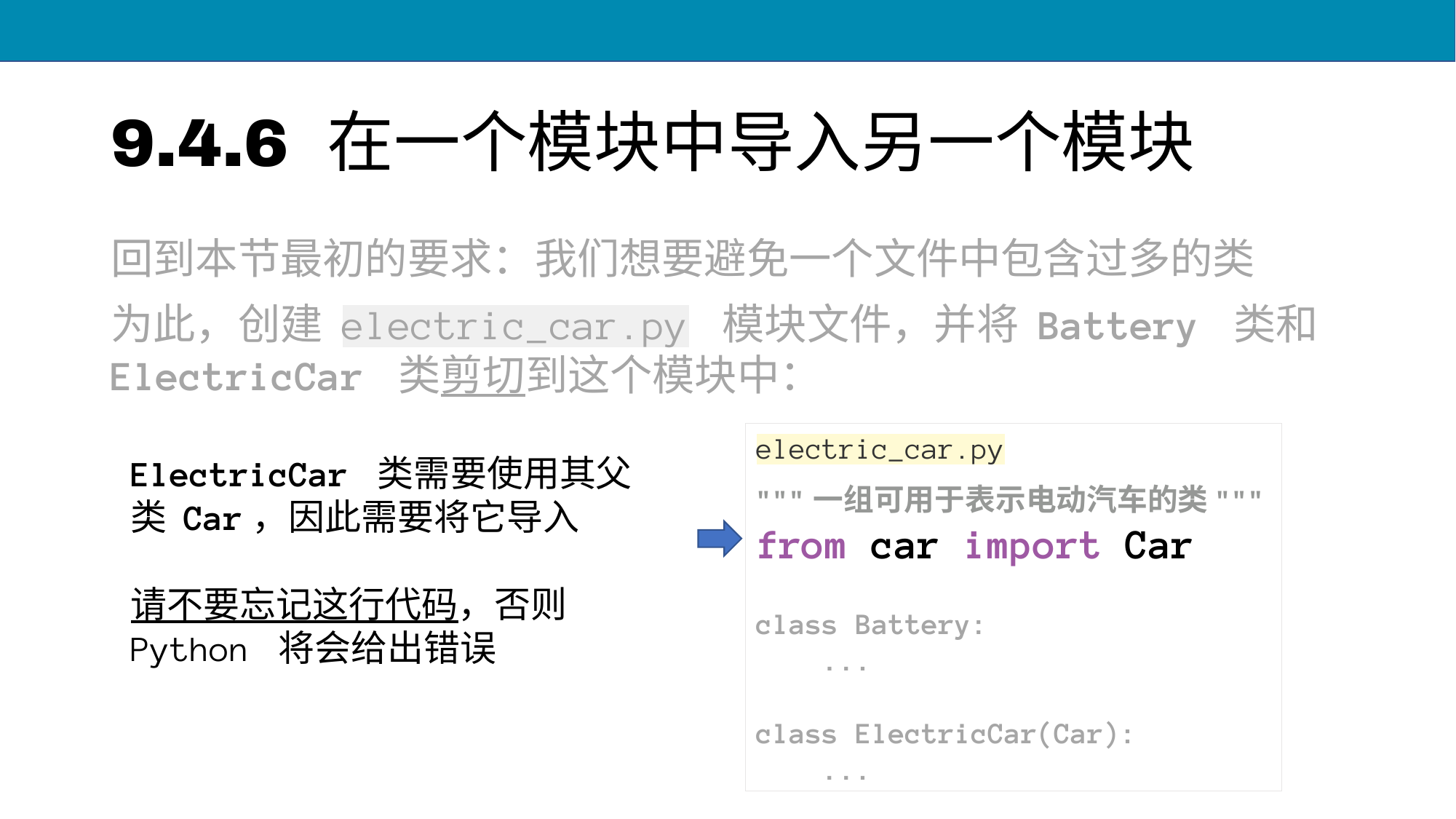

# 9.4.6 在一个模块中导入另一个模块
回到本节最初的要求：我们想要避免一个文件中包含过多的类
为此，创建 electric_car.py 模块文件，并将 Battery 类和 ElectricCar 类剪切到这个模块中：

electric_car.py
"""一组可用于表示电动汽车的类"""
from car import Car

class Battery:
    ...
class ElectricCar(Car):
    ...
ElectricCar 类需要使用其父类 Car，因此需要将它导入

请不要忘记这行代码，否则 Python 将会给出错误